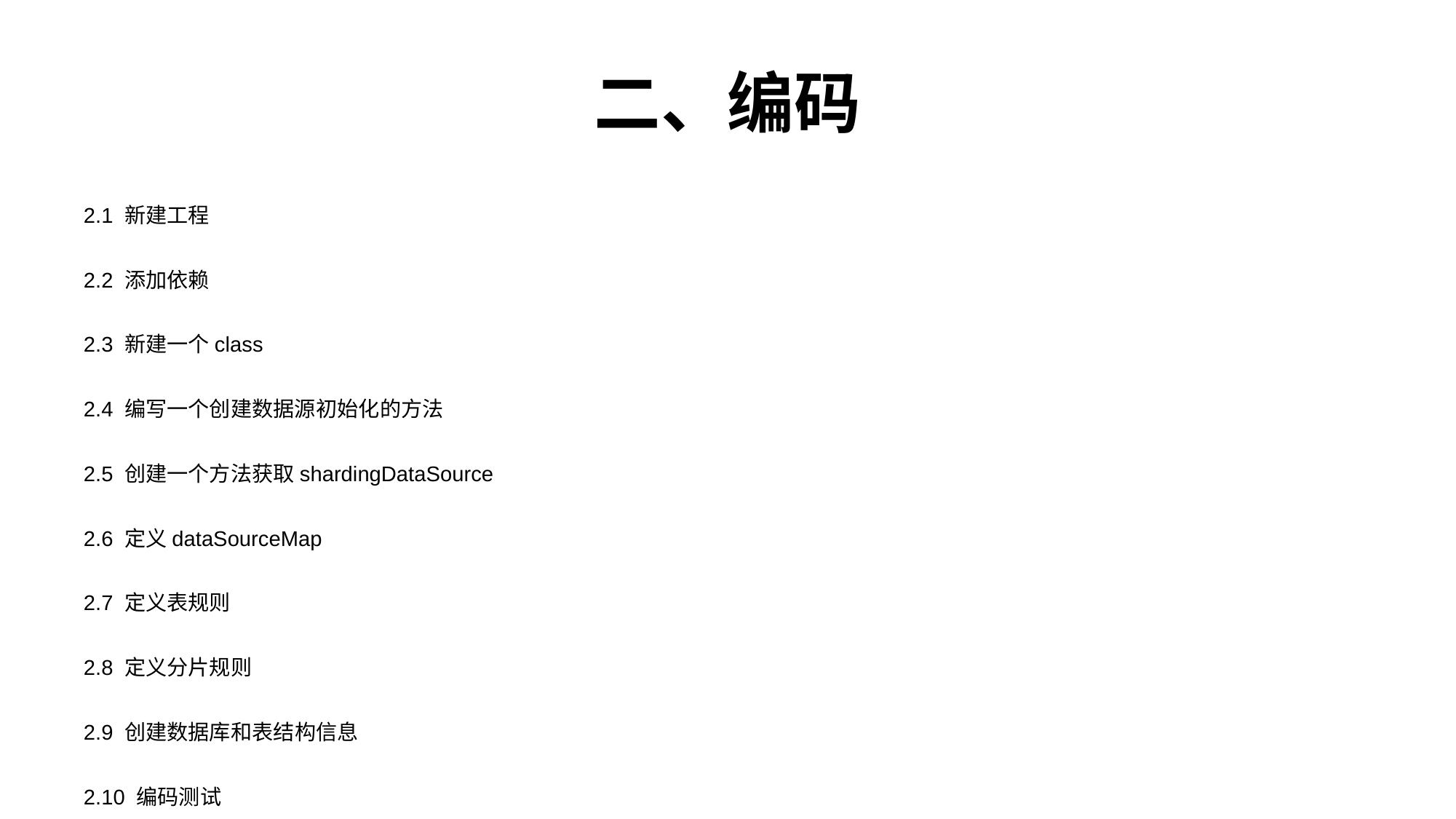

# 二、编码
2.1 新建工程
2.2 添加依赖
2.3 新建一个class
2.4 编写一个创建数据源初始化的方法
2.5 创建一个方法获取shardingDataSource
2.6 定义dataSourceMap
2.7 定义表规则
2.8 定义分片规则
2.9 创建数据库和表结构信息
2.10 编码测试